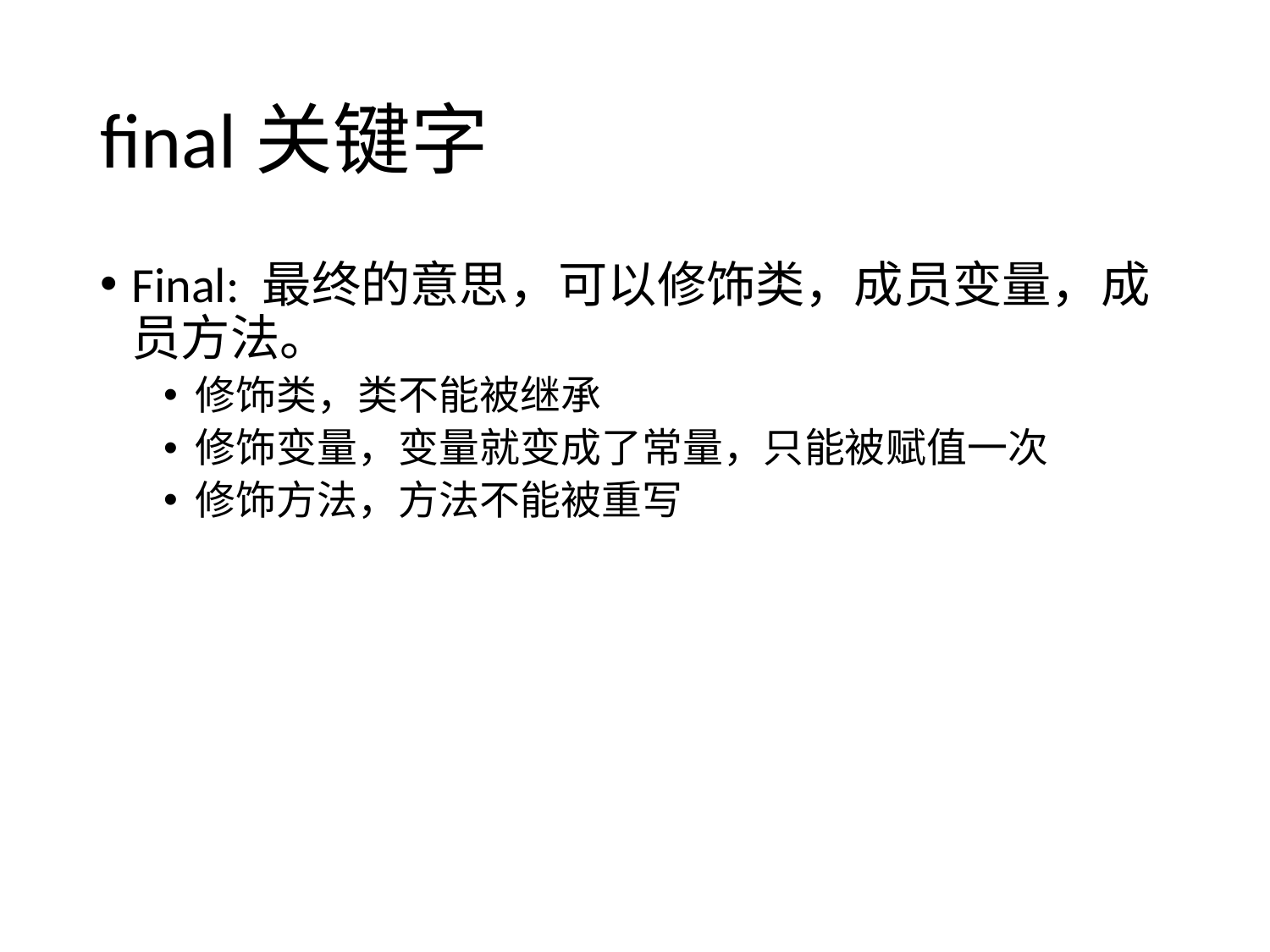

# final关键字
Final: 最终的意思，可以修饰类，成员变量，成员方法。
修饰类，类不能被继承
修饰变量，变量就变成了常量，只能被赋值一次
修饰方法，方法不能被重写